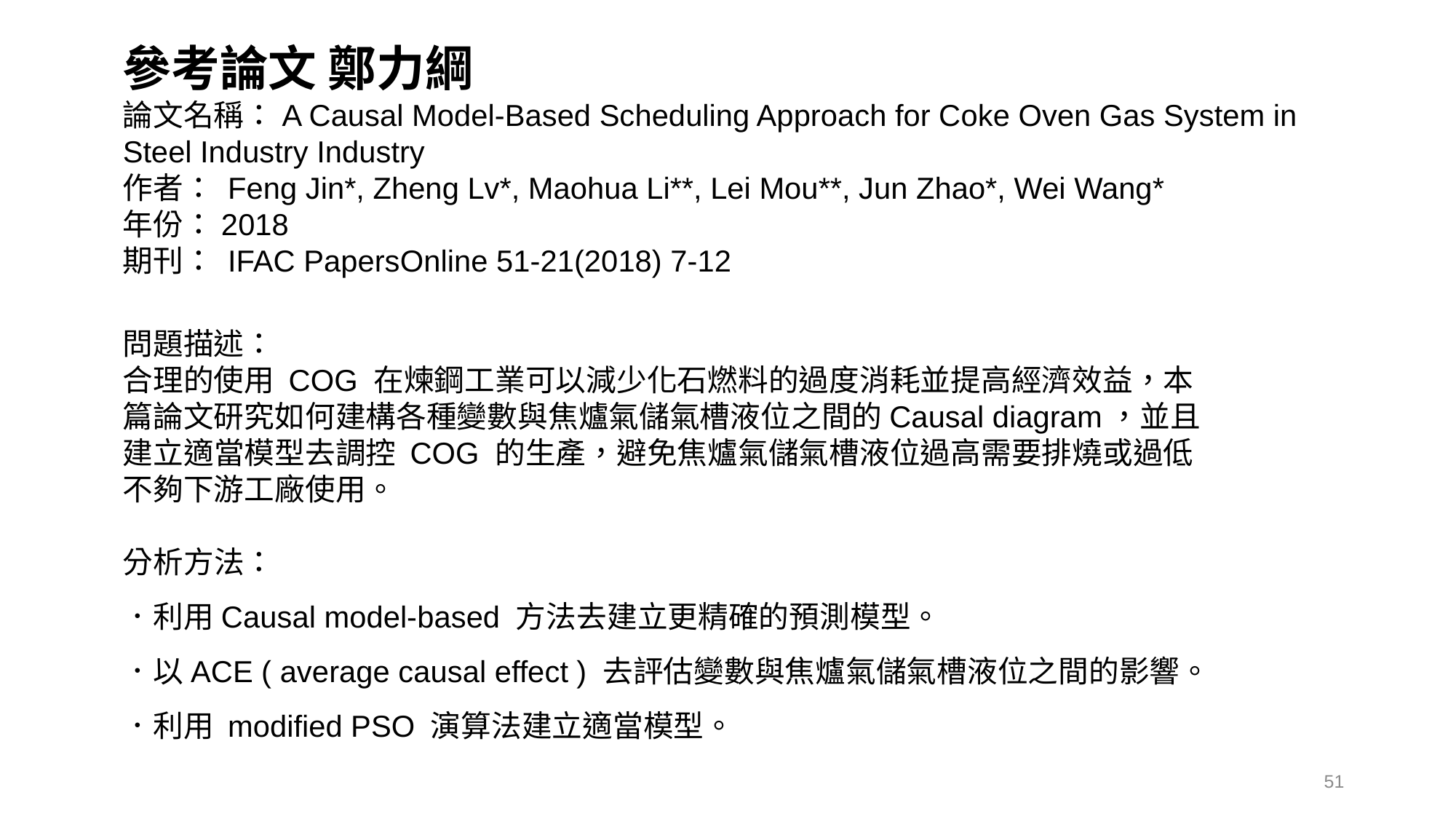

參考論文 鄭力綱
論文名稱：A Causal Model-Based Scheduling Approach for Coke Oven Gas System in Steel Industry Industry
作者： Feng Jin*, Zheng Lv*, Maohua Li**, Lei Mou**, Jun Zhao*, Wei Wang*
年份：2018
期刊： IFAC PapersOnline 51-21(2018) 7-12

問題描述：
合理的使用 COG 在煉鋼工業可以減少化石燃料的過度消耗並提高經濟效益，本篇論文研究如何建構各種變數與焦爐氣儲氣槽液位之間的Causal diagram，並且建立適當模型去調控 COG 的生產，避免焦爐氣儲氣槽液位過高需要排燒或過低不夠下游工廠使用。

分析方法：
．利用Causal model-based 方法去建立更精確的預測模型。
．以ACE ( average causal effect ) 去評估變數與焦爐氣儲氣槽液位之間的影響。
．利用 modified PSO 演算法建立適當模型。
51